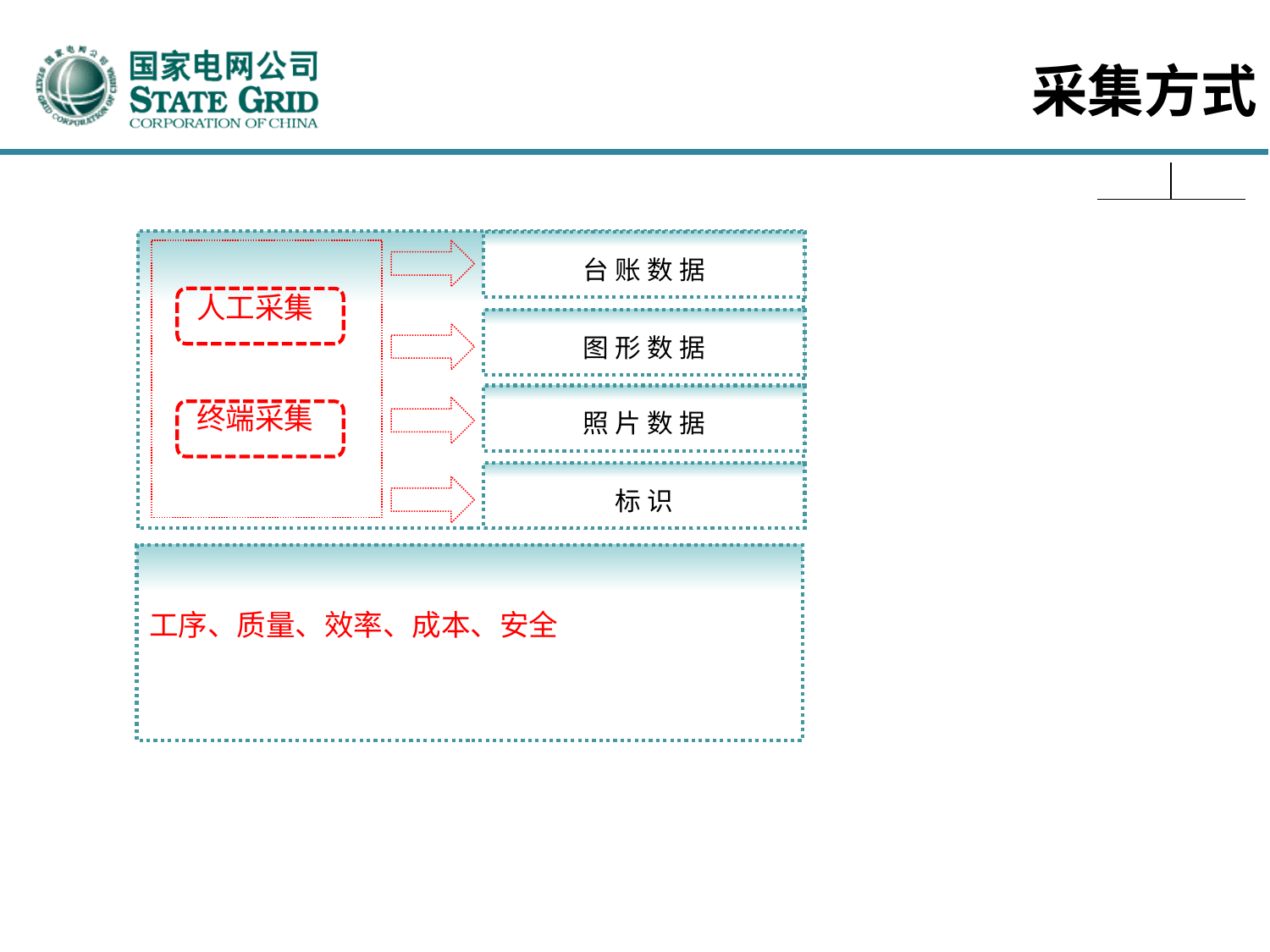

采集方式

      人工采集

      终端采集
台 账 数 据

图 形 数 据

照 片 数 据

标 识

工序、质量、效率、成本、安全